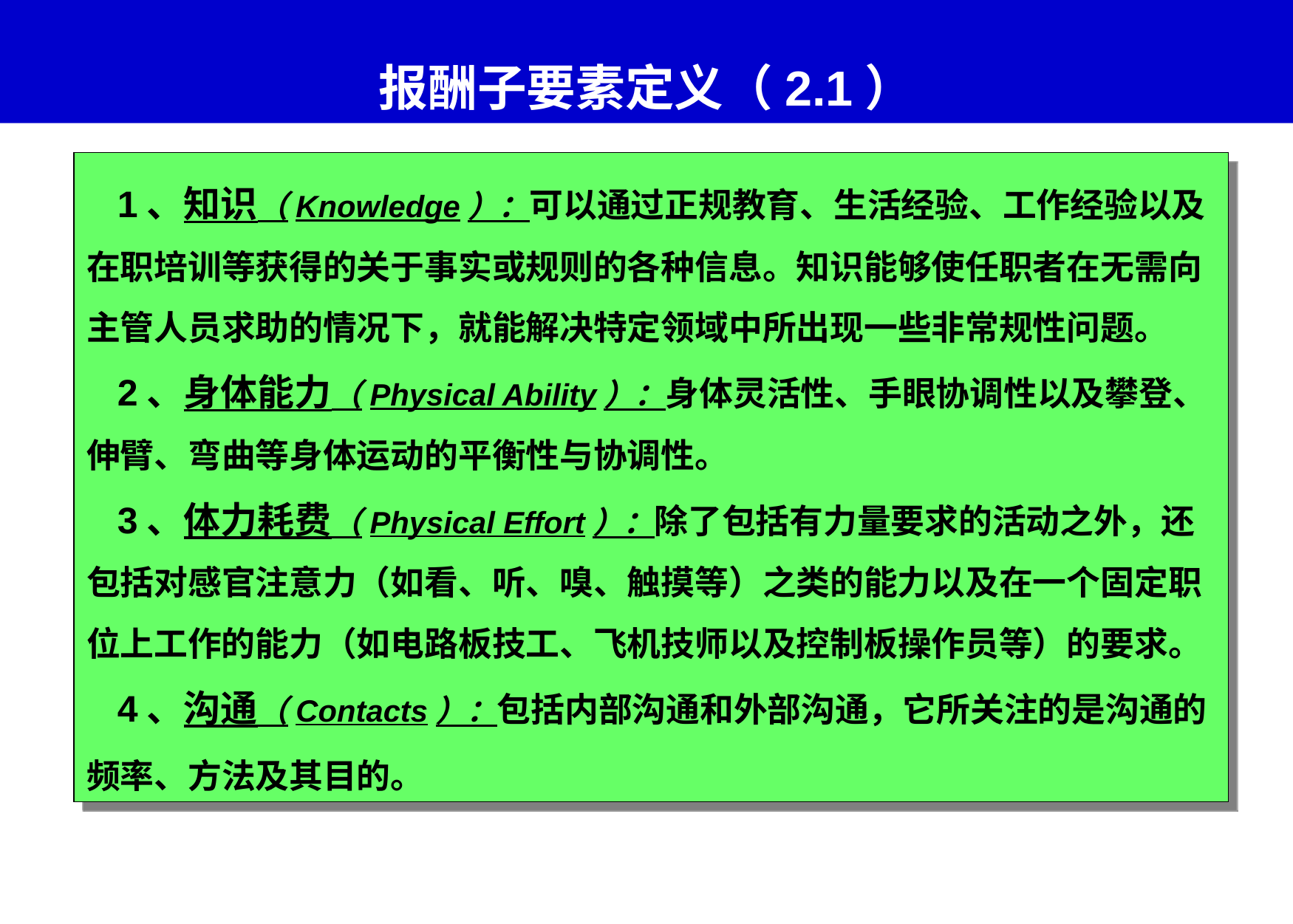

# 报酬子要素定义（2.1）
   1、知识（Knowledge）：可以通过正规教育、生活经验、工作经验以及在职培训等获得的关于事实或规则的各种信息。知识能够使任职者在无需向主管人员求助的情况下，就能解决特定领域中所出现一些非常规性问题。
   2、身体能力（Physical Ability）：身体灵活性、手眼协调性以及攀登、伸臂、弯曲等身体运动的平衡性与协调性。
   3、体力耗费（Physical Effort）：除了包括有力量要求的活动之外，还包括对感官注意力（如看、听、嗅、触摸等）之类的能力以及在一个固定职位上工作的能力（如电路板技工、飞机技师以及控制板操作员等）的要求。
   4、沟通（Contacts）：包括内部沟通和外部沟通，它所关注的是沟通的频率、方法及其目的。